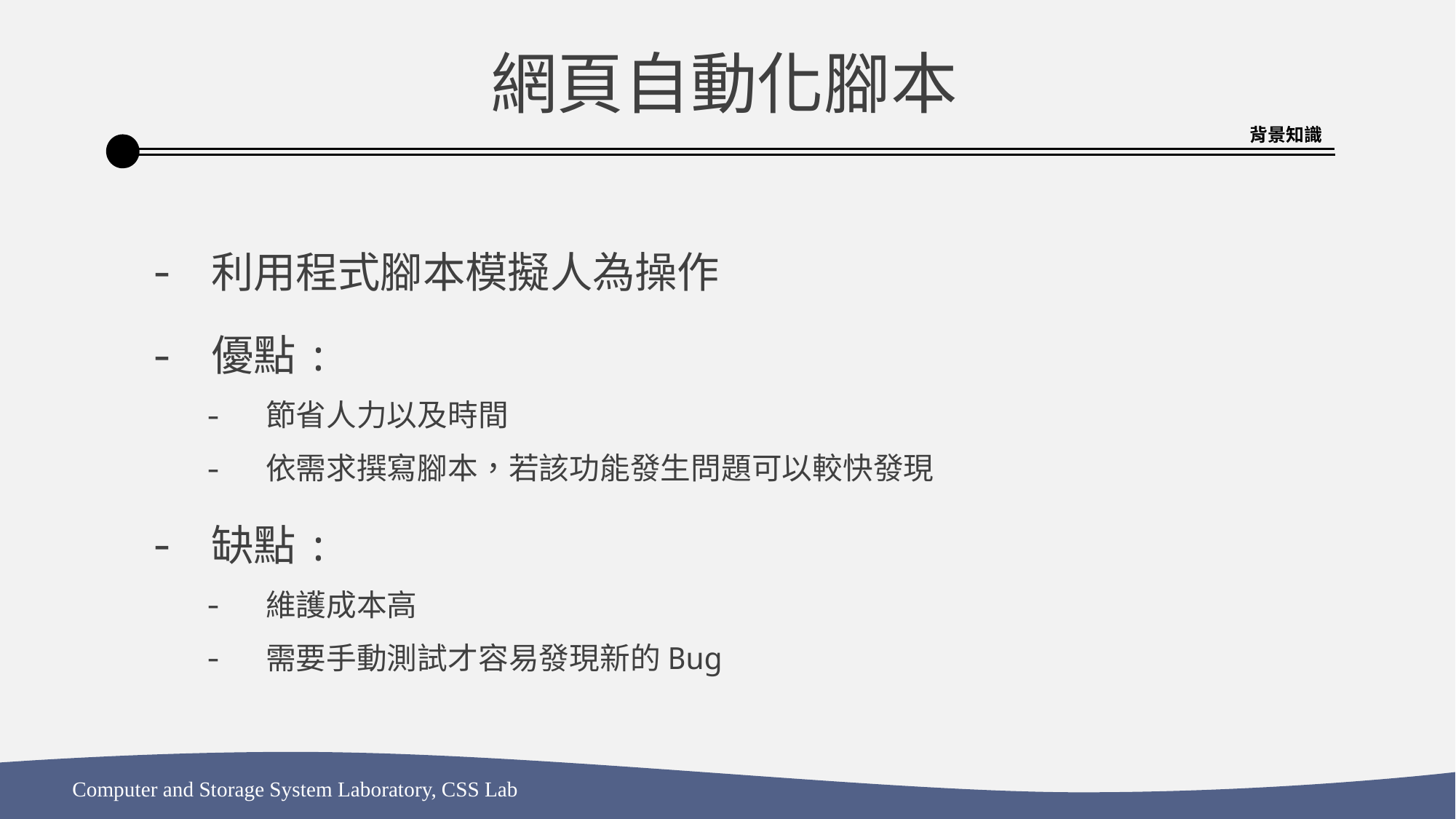

網頁自動化腳本
背景知識

利用程式腳本模擬人為操作
優點:
節省人力以及時間
依需求撰寫腳本，若該功能發生問題可以較快發現
缺點:
維護成本高
需要手動測試才容易發現新的Bug

Computer and Storage System Laboratory, CSS Lab
4